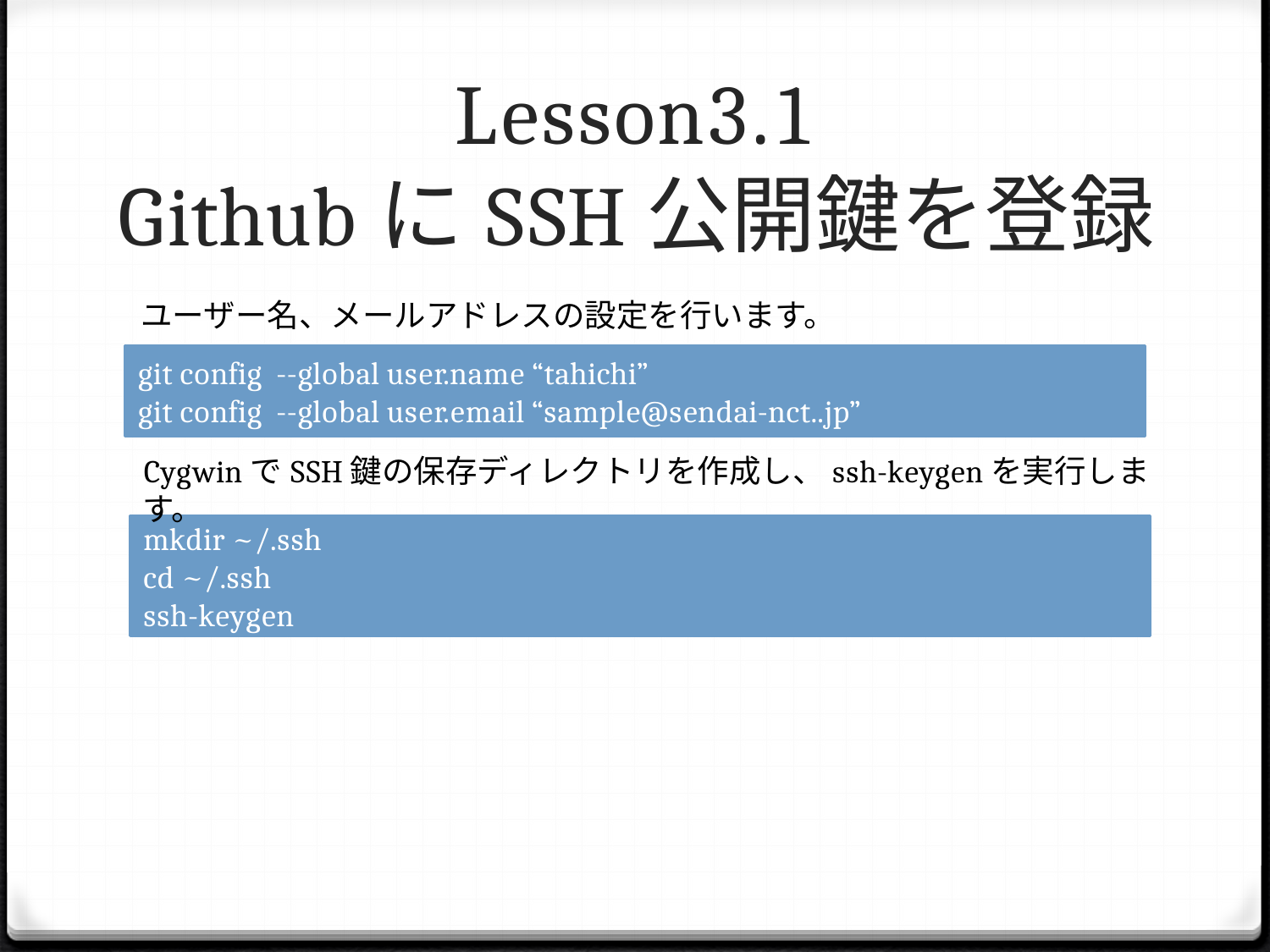

# Lesson3.1 GithubにSSH公開鍵を登録
ユーザー名、メールアドレスの設定を行います。
git config  --global user.name “tahichi”
git config  --global user.email “sample@sendai-nct..jp”
CygwinでSSH鍵の保存ディレクトリを作成し、ssh-keygenを実行します。
mkdir ~/.ssh
cd ~/.ssh
ssh-keygen